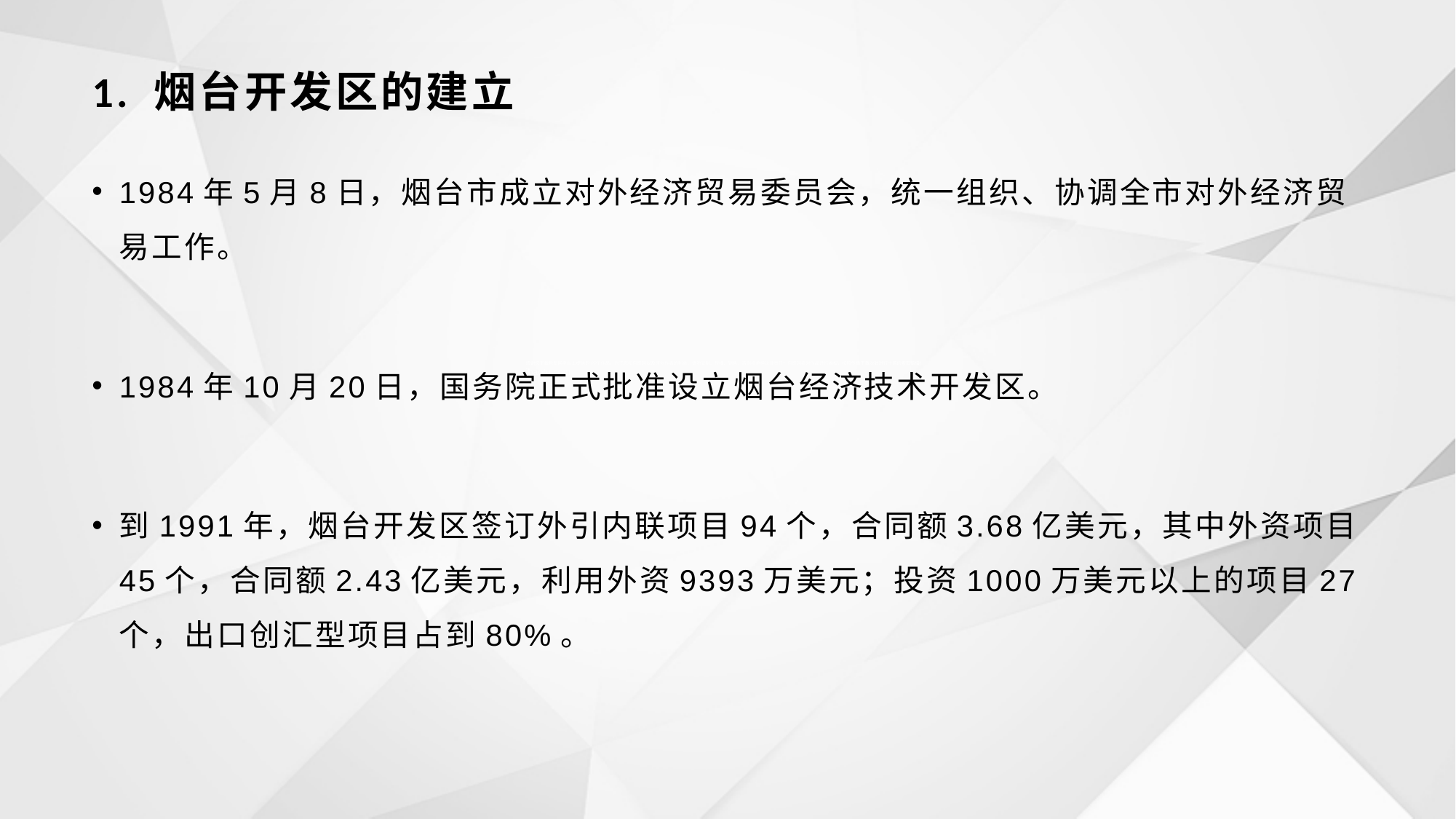

# 1. 烟台开发区的建立
1984年5月8日，烟台市成立对外经济贸易委员会，统一组织、协调全市对外经济贸易工作。

1984年10月20日，国务院正式批准设立烟台经济技术开发区。

到1991年，烟台开发区签订外引内联项目94个，合同额3.68亿美元，其中外资项目45个，合同额2.43亿美元，利用外资9393万美元；投资1000万美元以上的项目27个，出口创汇型项目占到80%。